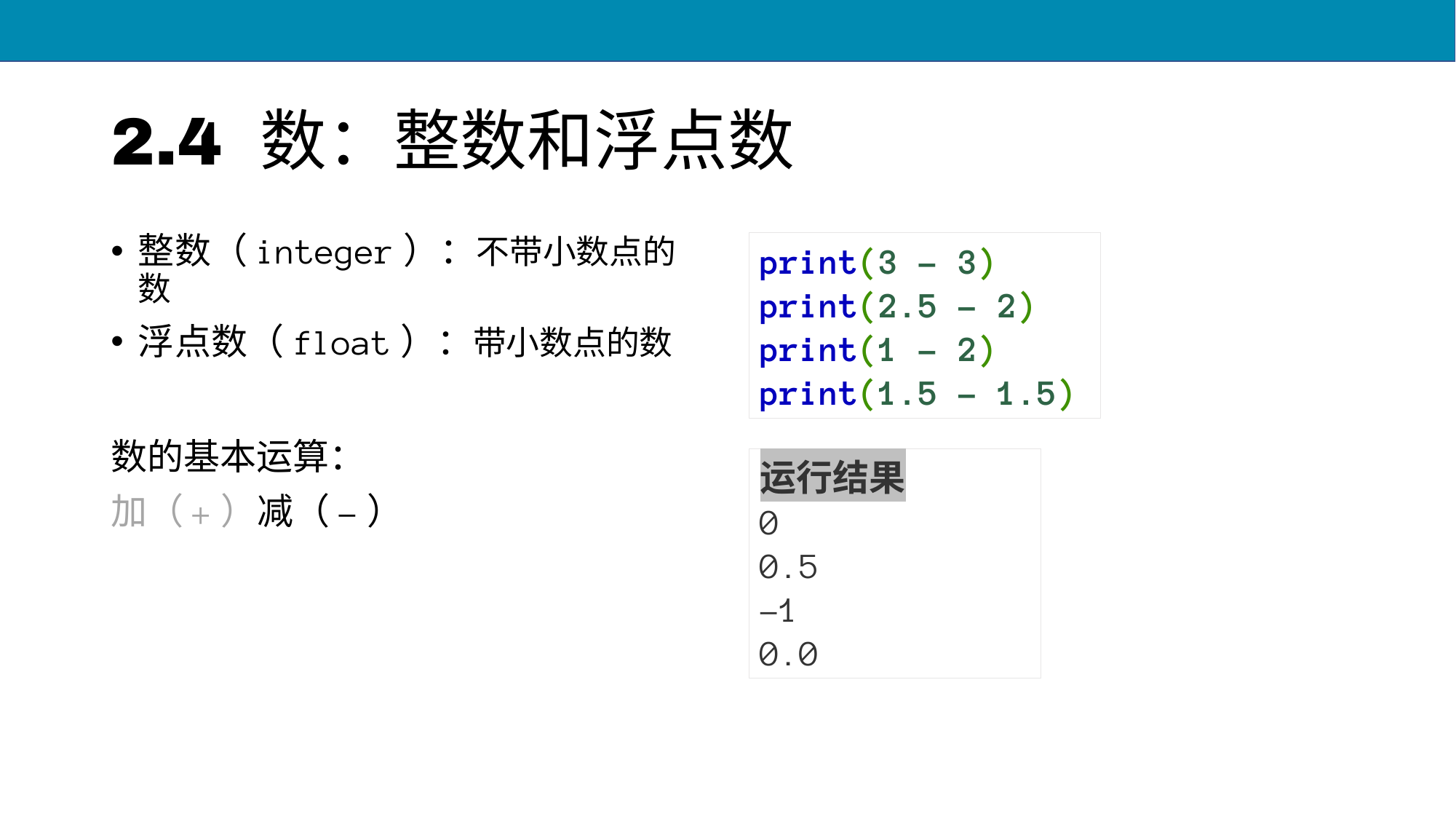

# 2.4 数：整数和浮点数
整数（integer）：不带小数点的数
浮点数（float）：带小数点的数

数的基本运算：
加（+）减（-）
print(3 - 3)
print(2.5 - 2)
print(1 - 2)
print(1.5 - 1.5)
运行结果
0
0.5
-1
0.0